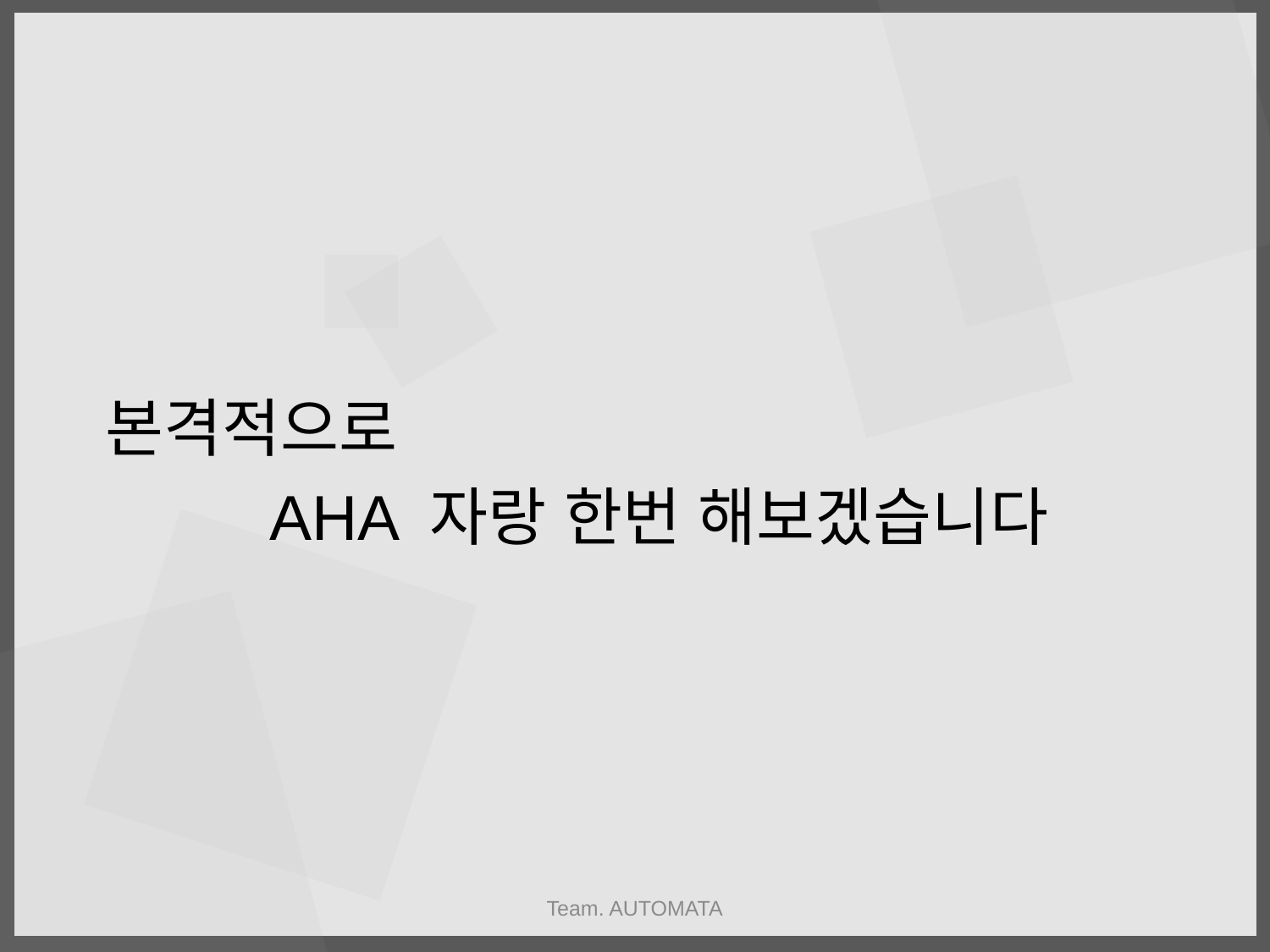

본격적으로
           AHA 자랑 한번 해보겠습니다
Team. AUTOMATA